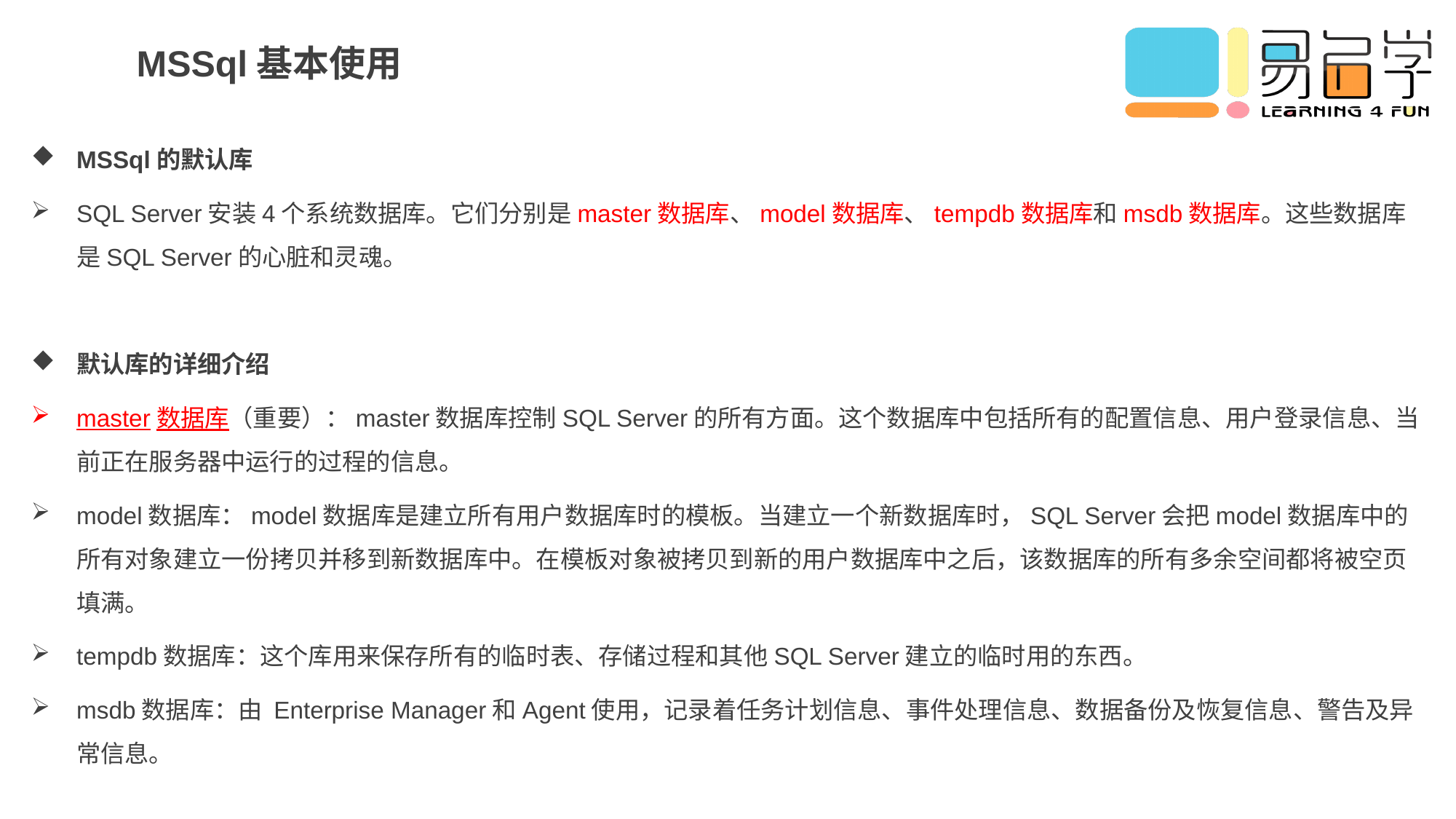

MSSql基本使用
MSSql的默认库
SQL Server安装4个系统数据库。它们分别是master数据库、model数据库、tempdb数据库和msdb数据库。这些数据库是SQL Server的心脏和灵魂。

默认库的详细介绍
master数据库（重要）：master数据库控制SQL Server的所有方面。这个数据库中包括所有的配置信息、用户登录信息、当前正在服务器中运行的过程的信息。
model数据库：model数据库是建立所有用户数据库时的模板。当建立一个新数据库时，SQL Server会把model数据库中的所有对象建立一份拷贝并移到新数据库中。在模板对象被拷贝到新的用户数据库中之后，该数据库的所有多余空间都将被空页填满。
tempdb数据库：这个库用来保存所有的临时表、存储过程和其他SQL Server建立的临时用的东西。
msdb数据库：由 Enterprise Manager和Agent使用，记录着任务计划信息、事件处理信息、数据备份及恢复信息、警告及异常信息。